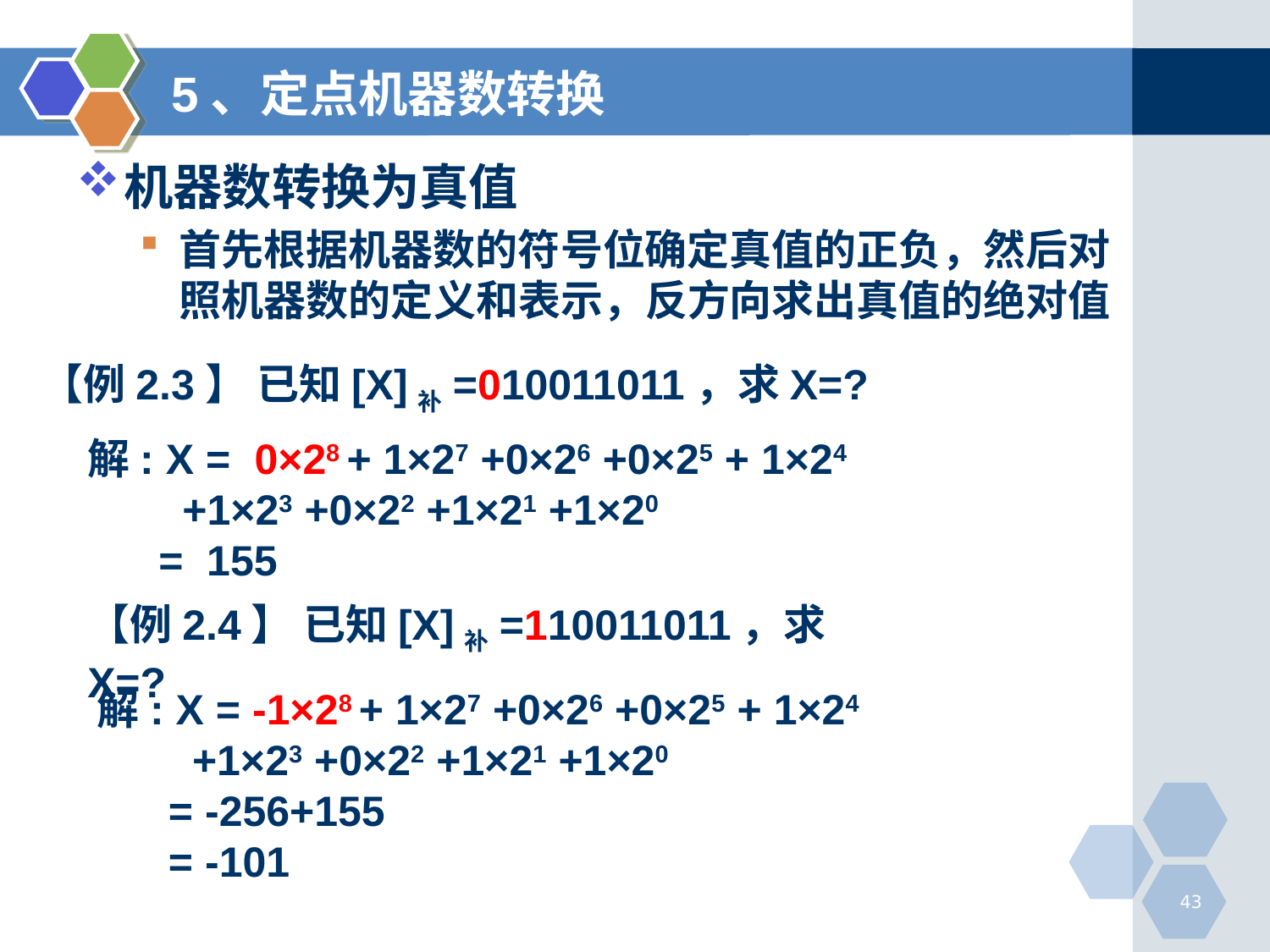

# 5、定点机器数转换
机器数转换为真值
首先根据机器数的符号位确定真值的正负，然后对照机器数的定义和表示，反方向求出真值的绝对值
【例2.3】 已知[X]补=010011011，求X=?
解: X =  0×28 + 1×27 +0×26 +0×25 + 1×24
        +1×23 +0×22 +1×21 +1×20
      =  155
【例2.4】 已知[X]补=110011011，求X=?
解: X = -1×28 + 1×27 +0×26 +0×25 + 1×24
        +1×23 +0×22 +1×21 +1×20
      = -256+155
      = -101
43